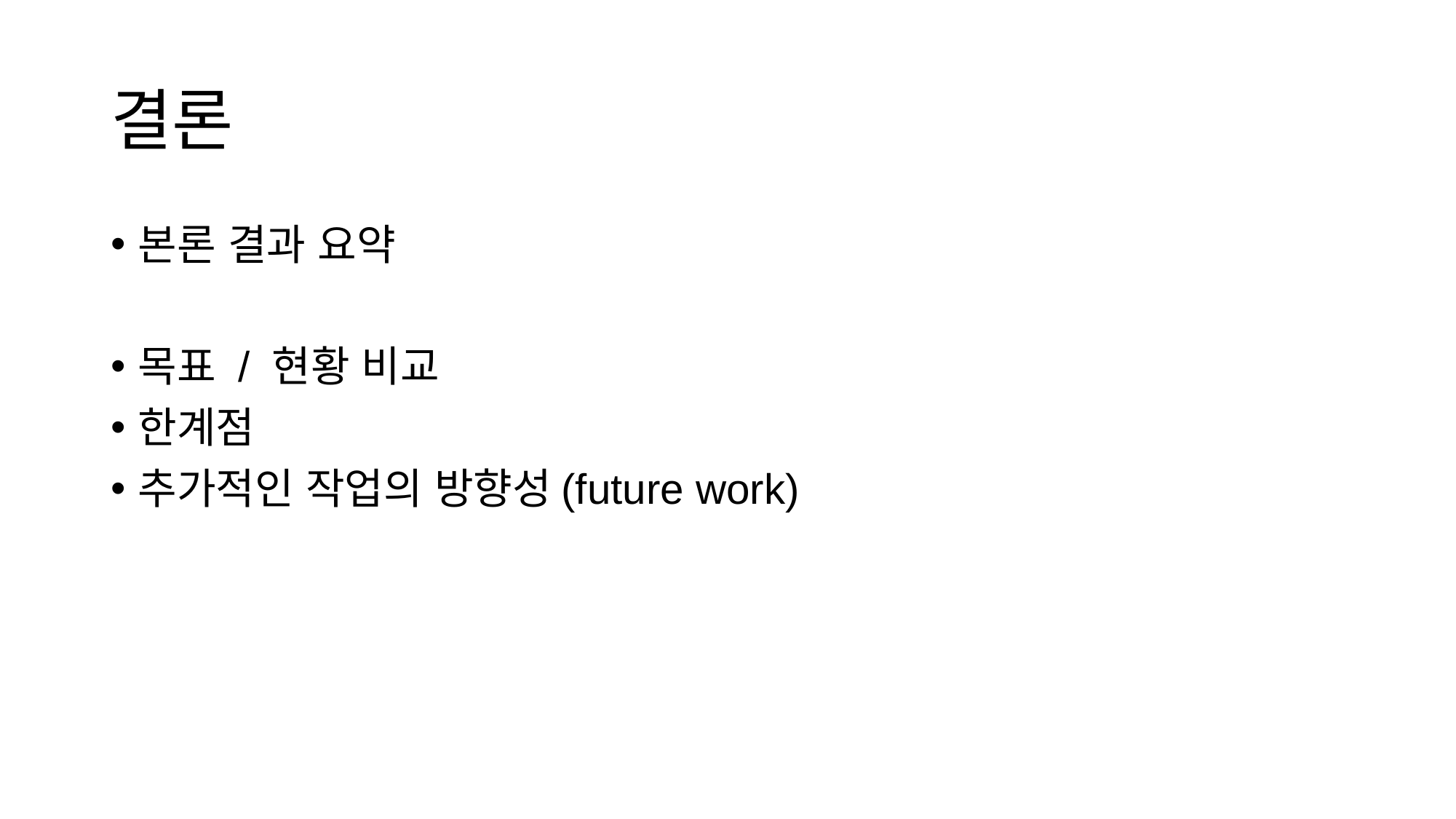

# 결론
본론 결과 요약

목표 / 현황 비교
한계점
추가적인 작업의 방향성(future work)